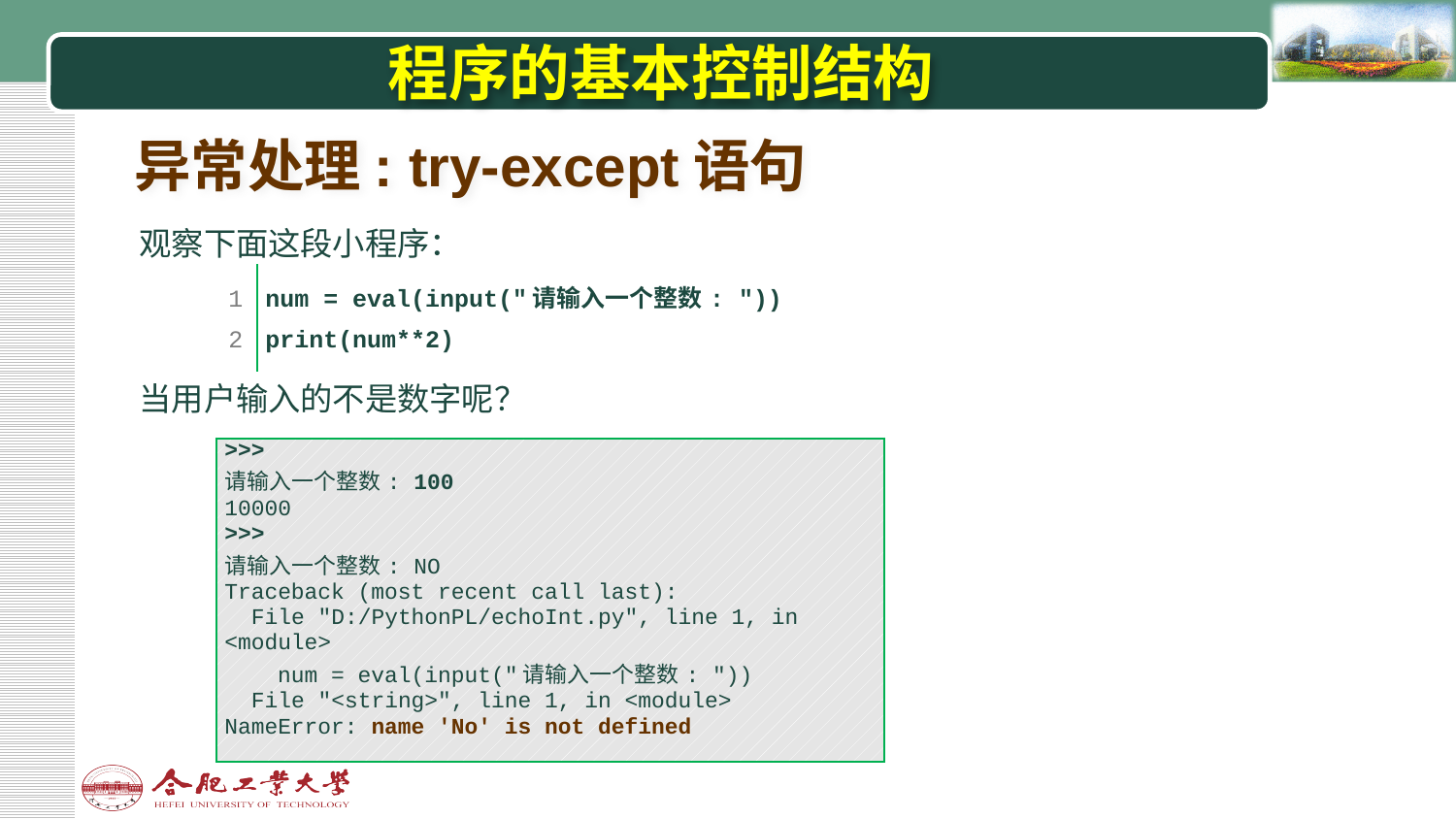

# 程序的基本控制结构
异常处理: try-except语句
观察下面这段小程序：

当用户输入的不是数字呢？
|  |  |
| --- | --- |
| 1 2 | num = eval(input("请输入一个整数: ")) print(num\*\*2) |
|  |  |
| >>>  请输入一个整数: 100 10000 >>>  请输入一个整数: NO Traceback (most recent call last): File "D:/PythonPL/echoInt.py", line 1, in <module> num = eval(input("请输入一个整数: ")) File "<string>", line 1, in <module> NameError: name 'No' is not defined |
| --- |